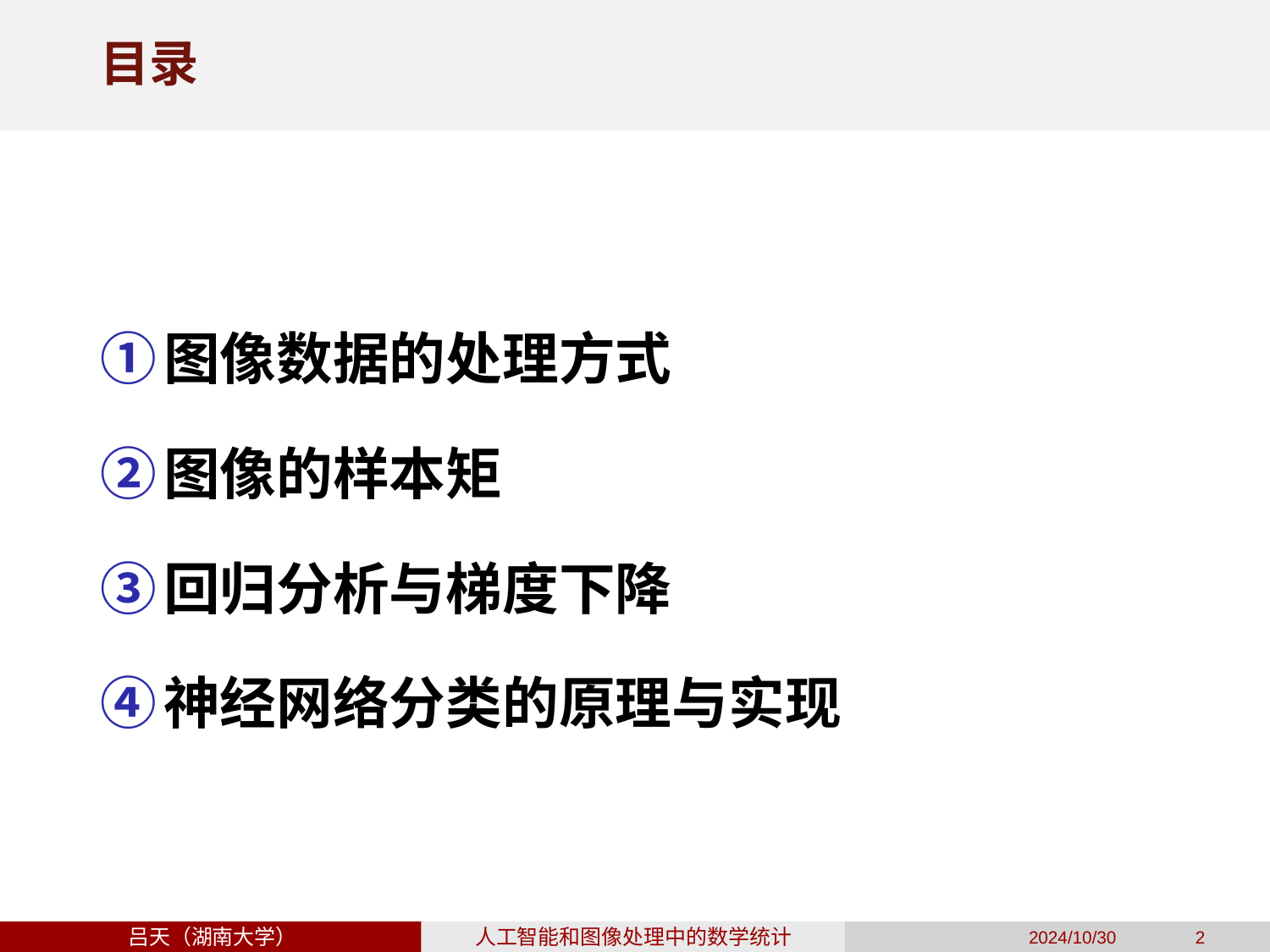

# 目录
图像数据的处理方式
图像的样本矩
回归分析与梯度下降
神经网络分类的原理与实现